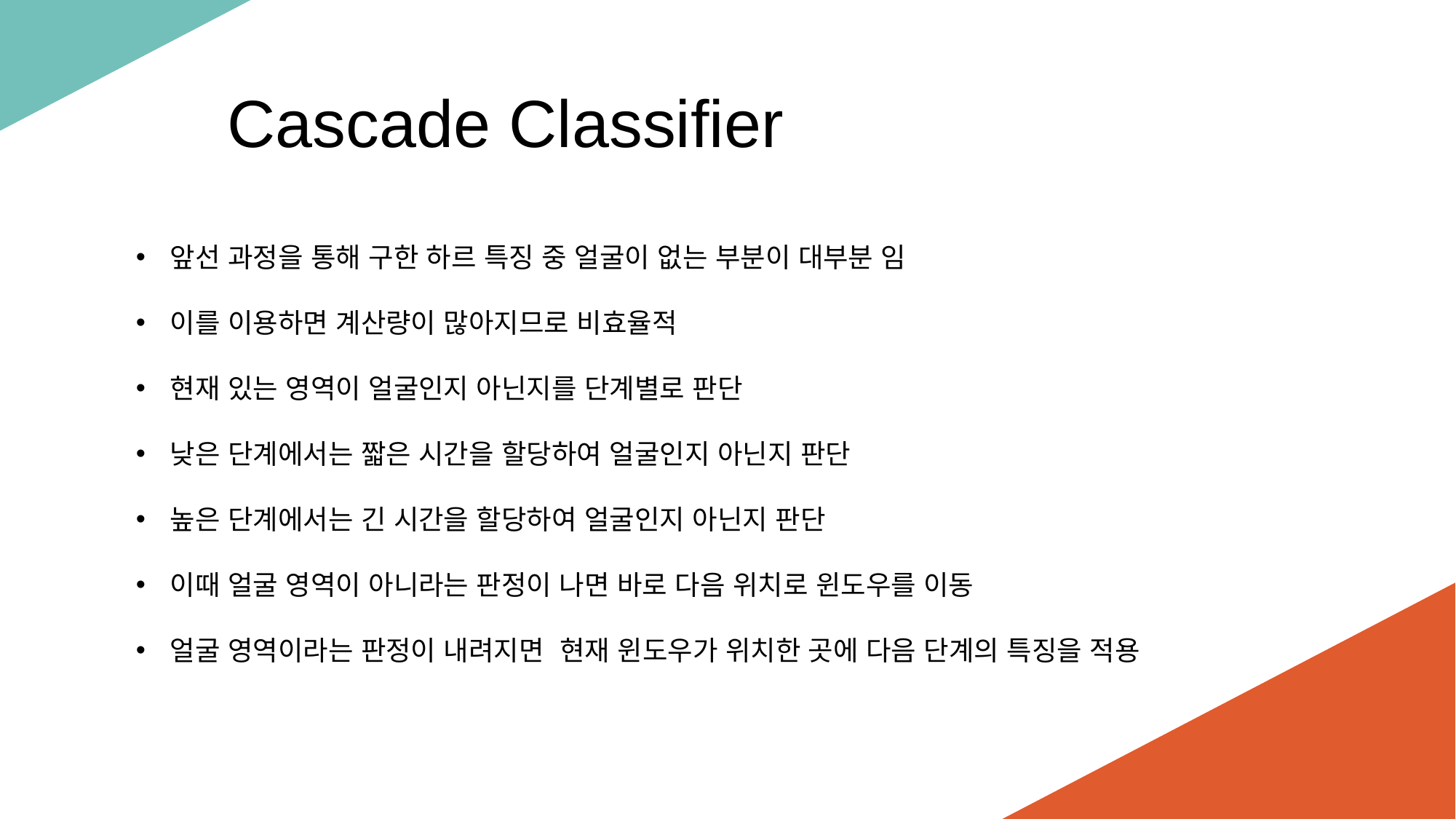

Cascade Classifier
앞선 과정을 통해 구한 하르 특징 중 얼굴이 없는 부분이 대부분 임

이를 이용하면 계산량이 많아지므로 비효율적

현재 있는 영역이 얼굴인지 아닌지를 단계별로 판단

낮은 단계에서는 짧은 시간을 할당하여 얼굴인지 아닌지 판단

높은 단계에서는 긴 시간을 할당하여 얼굴인지 아닌지 판단

이때 얼굴 영역이 아니라는 판정이 나면 바로 다음 위치로 윈도우를 이동

얼굴 영역이라는 판정이 내려지면  현재 윈도우가 위치한 곳에 다음 단계의 특징을 적용